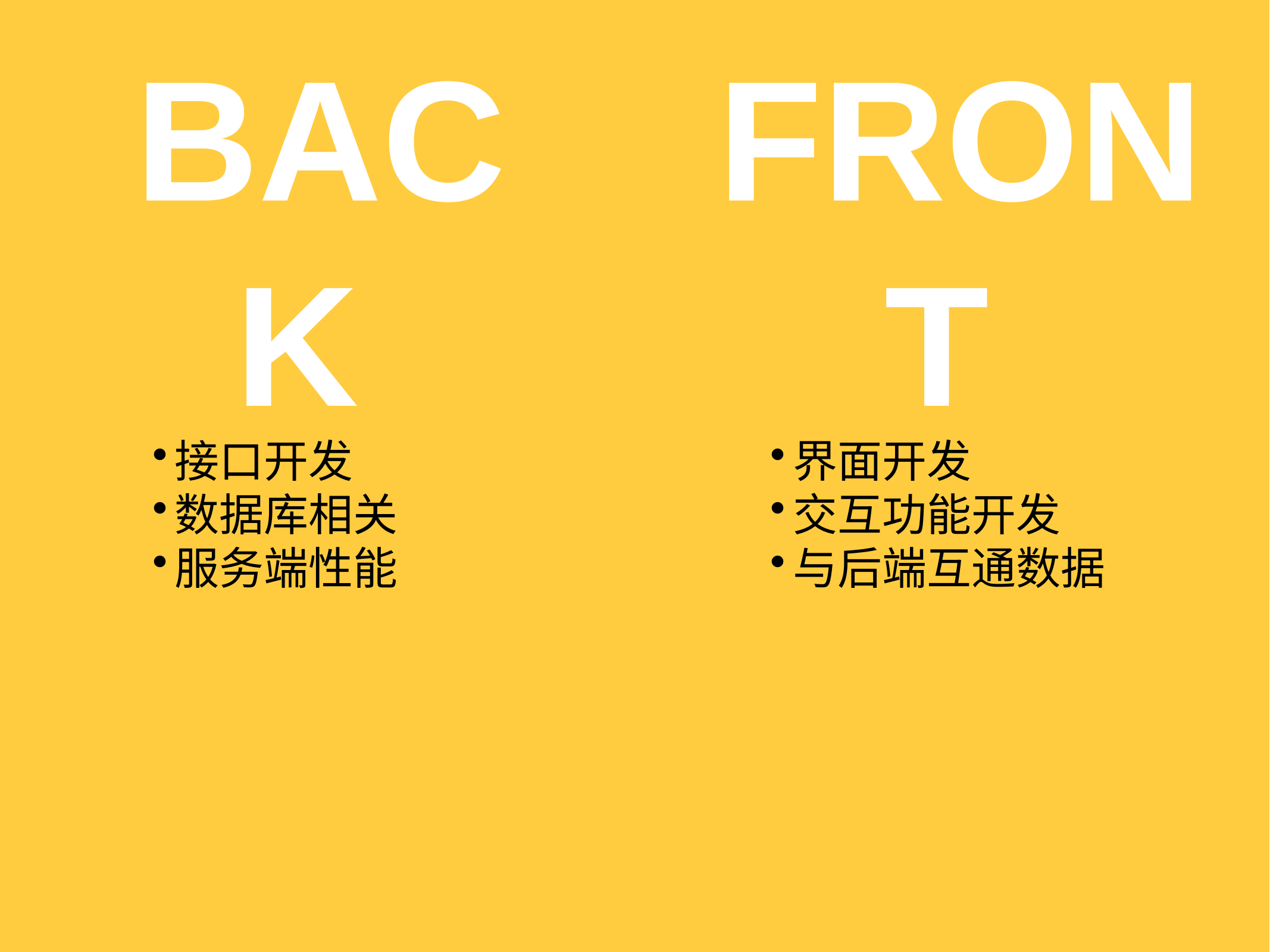

BACK
FRONT
接口开发
数据库相关
服务端性能
界面开发
交互功能开发
与后端互通数据